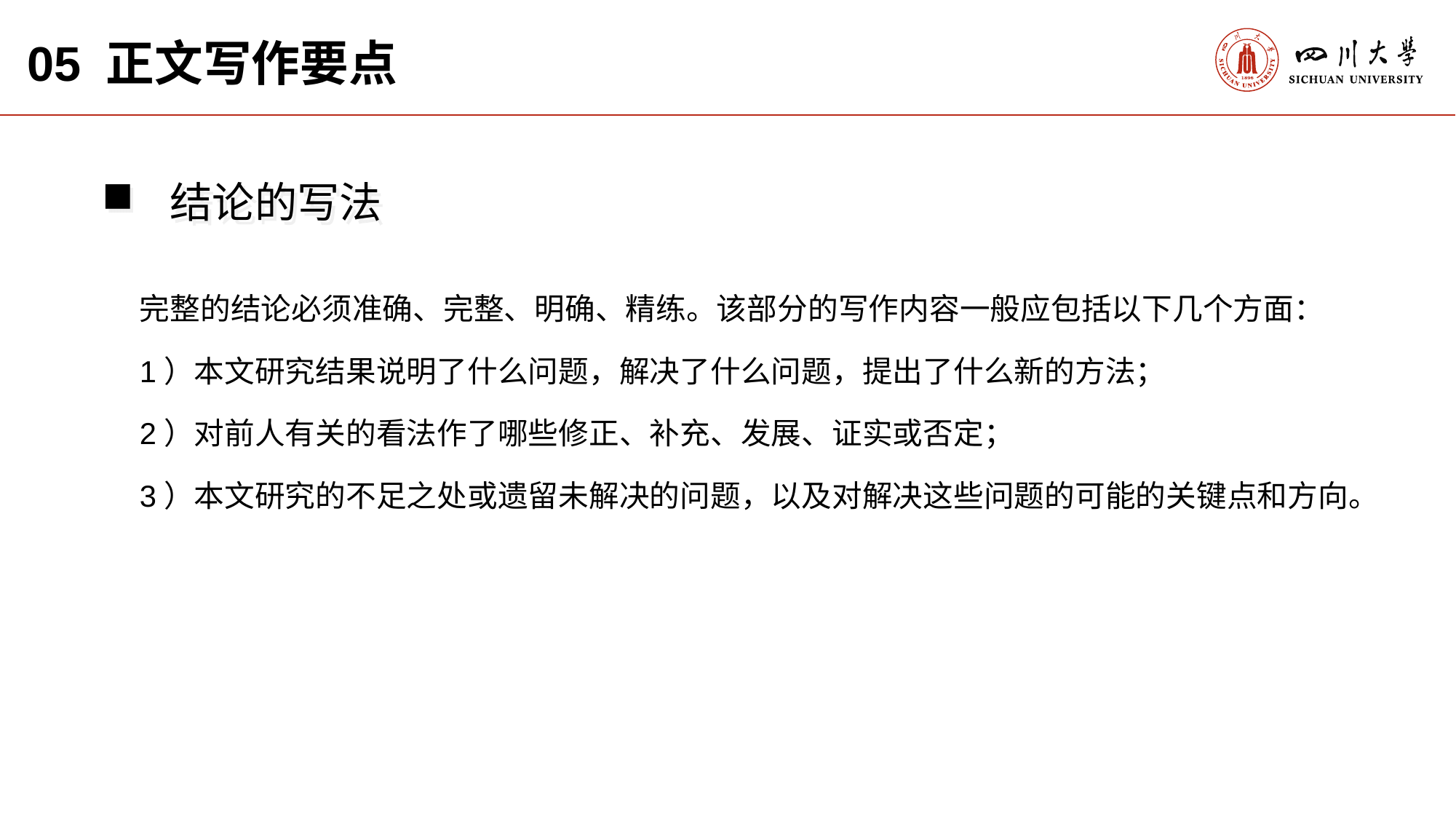

05 正文写作要点
结论的写法
完整的结论必须准确、完整、明确、精练。该部分的写作内容一般应包括以下几个方面：
1）本文研究结果说明了什么问题，解决了什么问题，提出了什么新的方法；
2）对前人有关的看法作了哪些修正、补充、发展、证实或否定；
3）本文研究的不足之处或遗留未解决的问题，以及对解决这些问题的可能的关键点和方向。